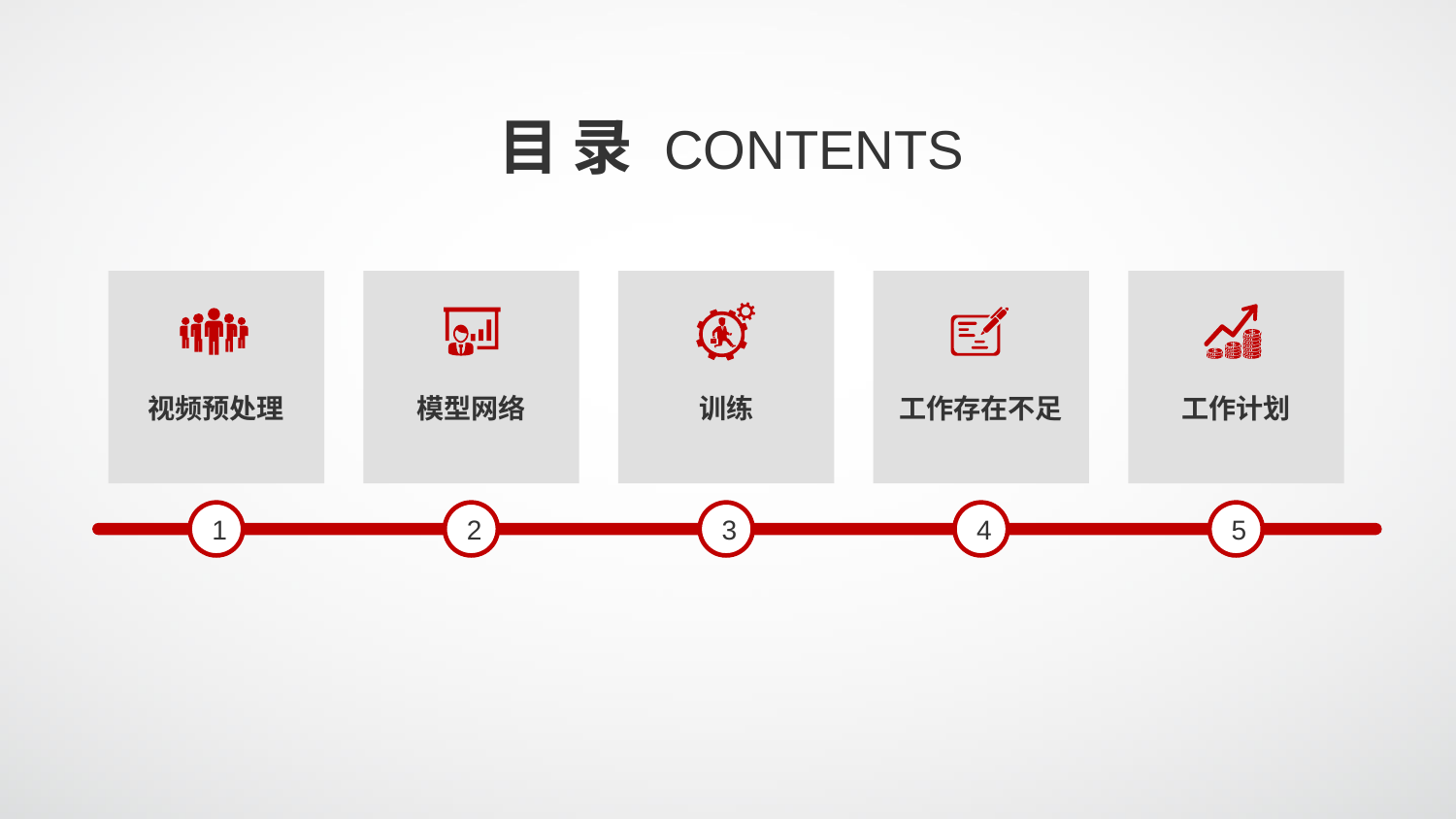

目 录 CONTENTS

视频预处理

模型网络

训练

工作存在不足

工作计划

1
2
3
4
5